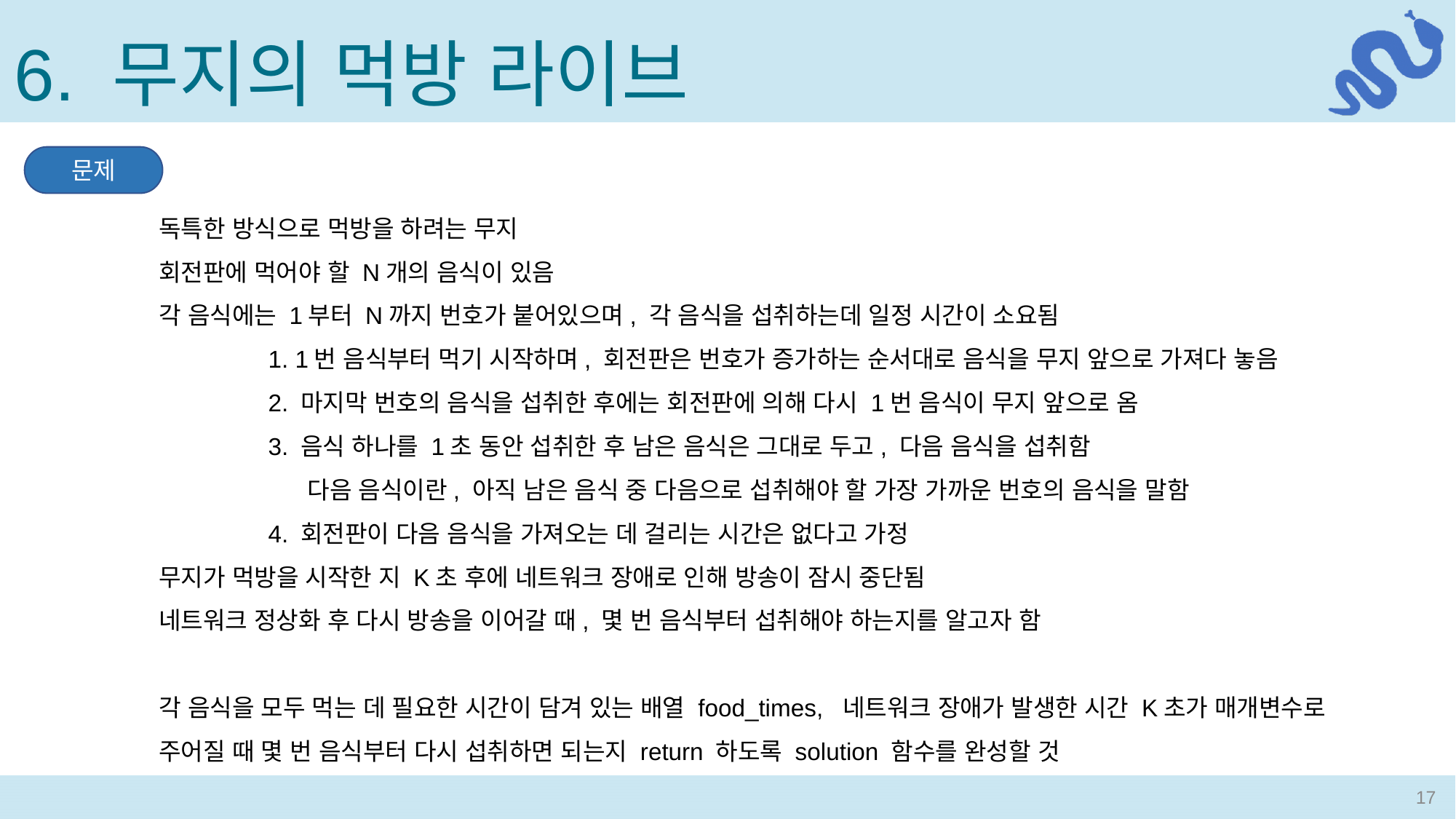

6. 무지의 먹방 라이브
문제
독특한 방식으로 먹방을 하려는 무지
회전판에 먹어야 할 N개의 음식이 있음
각 음식에는 1부터 N까지 번호가 붙어있으며, 각 음식을 섭취하는데 일정 시간이 소요됨
	1. 1번 음식부터 먹기 시작하며, 회전판은 번호가 증가하는 순서대로 음식을 무지 앞으로 가져다 놓음
	2. 마지막 번호의 음식을 섭취한 후에는 회전판에 의해 다시 1번 음식이 무지 앞으로 옴
	3. 음식 하나를 1초 동안 섭취한 후 남은 음식은 그대로 두고, 다음 음식을 섭취함
	     다음 음식이란, 아직 남은 음식 중 다음으로 섭취해야 할 가장 가까운 번호의 음식을 말함
	4. 회전판이 다음 음식을 가져오는 데 걸리는 시간은 없다고 가정
무지가 먹방을 시작한 지 K초 후에 네트워크 장애로 인해 방송이 잠시 중단됨
네트워크 정상화 후 다시 방송을 이어갈 때, 몇 번 음식부터 섭취해야 하는지를 알고자 함

각 음식을 모두 먹는 데 필요한 시간이 담겨 있는 배열 food_times,  네트워크 장애가 발생한 시간 K초가 매개변수로 주어질 때 몇 번 음식부터 다시 섭취하면 되는지 return 하도록 solution 함수를 완성할 것
17